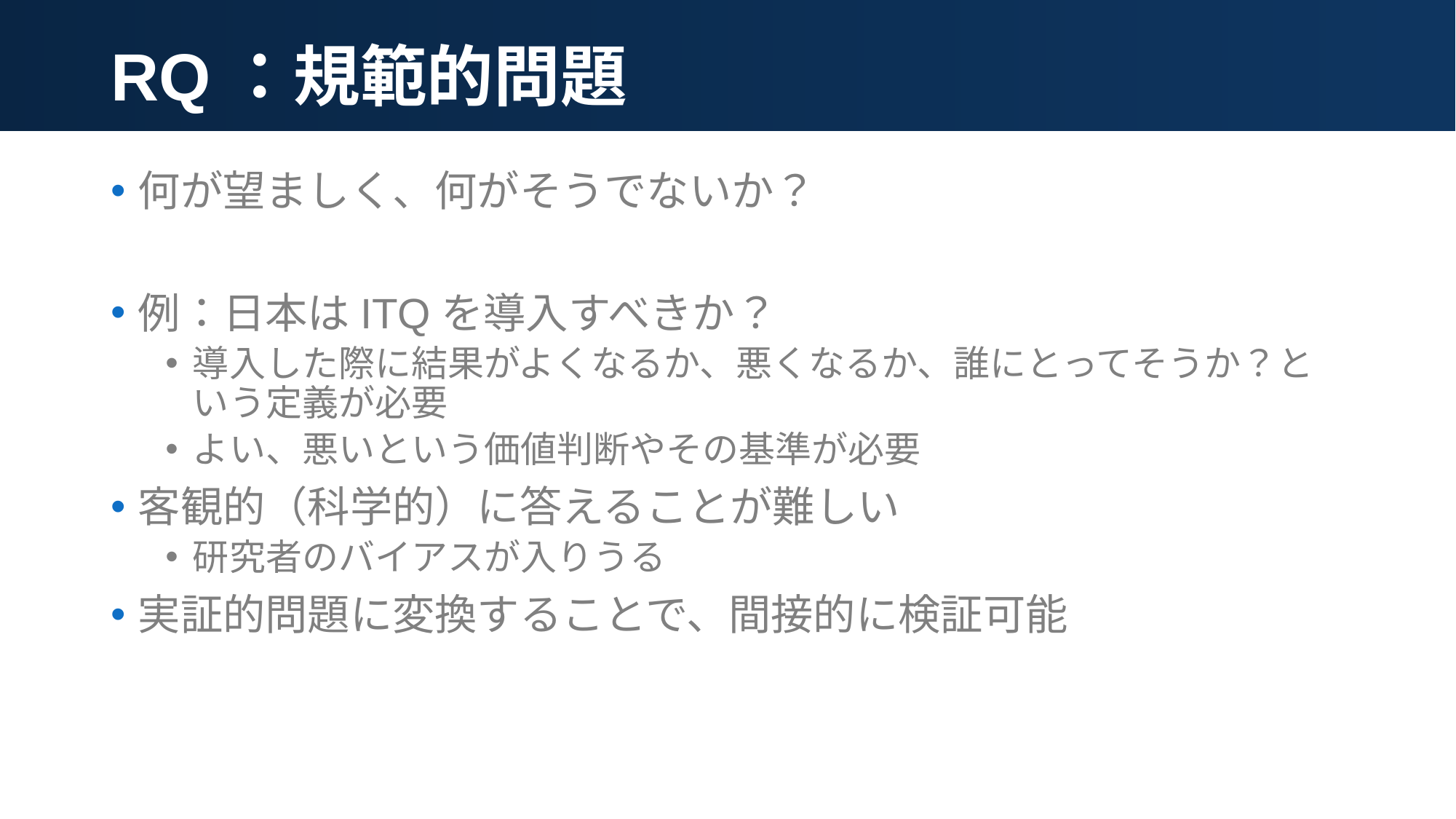

# RQ：規範的問題
何が望ましく、何がそうでないか？

例：日本はITQを導入すべきか？
導入した際に結果がよくなるか、悪くなるか、誰にとってそうか？という定義が必要
よい、悪いという価値判断やその基準が必要
客観的（科学的）に答えることが難しい
研究者のバイアスが入りうる
実証的問題に変換することで、間接的に検証可能